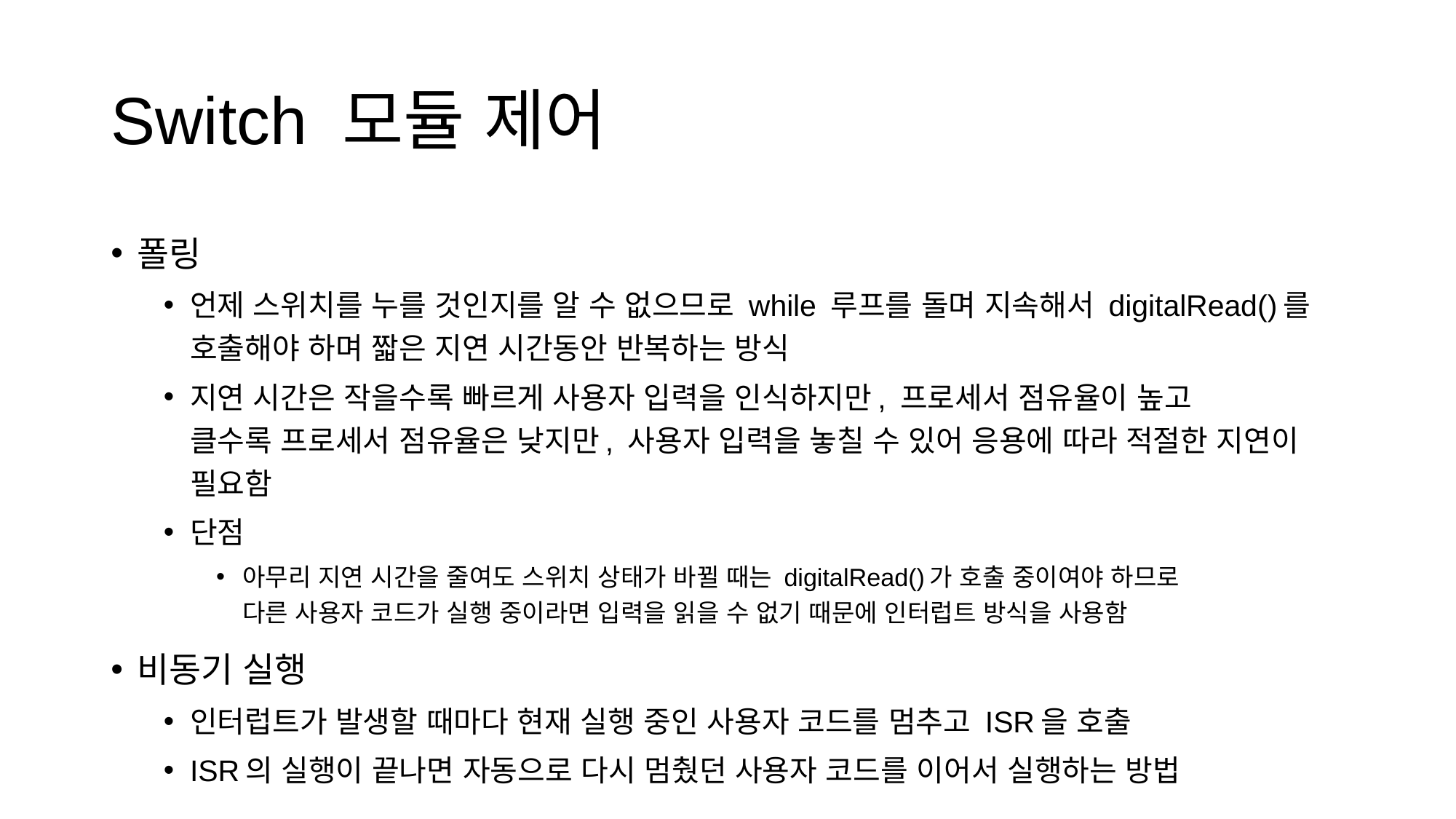

# Switch 모듈 제어
폴링
언제 스위치를 누를 것인지를 알 수 없으므로 while 루프를 돌며 지속해서 digitalRead()를 호출해야 하며 짧은 지연 시간동안 반복하는 방식
지연 시간은 작을수록 빠르게 사용자 입력을 인식하지만, 프로세서 점유율이 높고
클수록 프로세서 점유율은 낮지만, 사용자 입력을 놓칠 수 있어 응용에 따라 적절한 지연이 필요함
단점
아무리 지연 시간을 줄여도 스위치 상태가 바뀔 때는 digitalRead()가 호출 중이여야 하므로
다른 사용자 코드가 실행 중이라면 입력을 읽을 수 없기 때문에 인터럽트 방식을 사용함
비동기 실행
인터럽트가 발생할 때마다 현재 실행 중인 사용자 코드를 멈추고 ISR을 호출
ISR의 실행이 끝나면 자동으로 다시 멈췄던 사용자 코드를 이어서 실행하는 방법